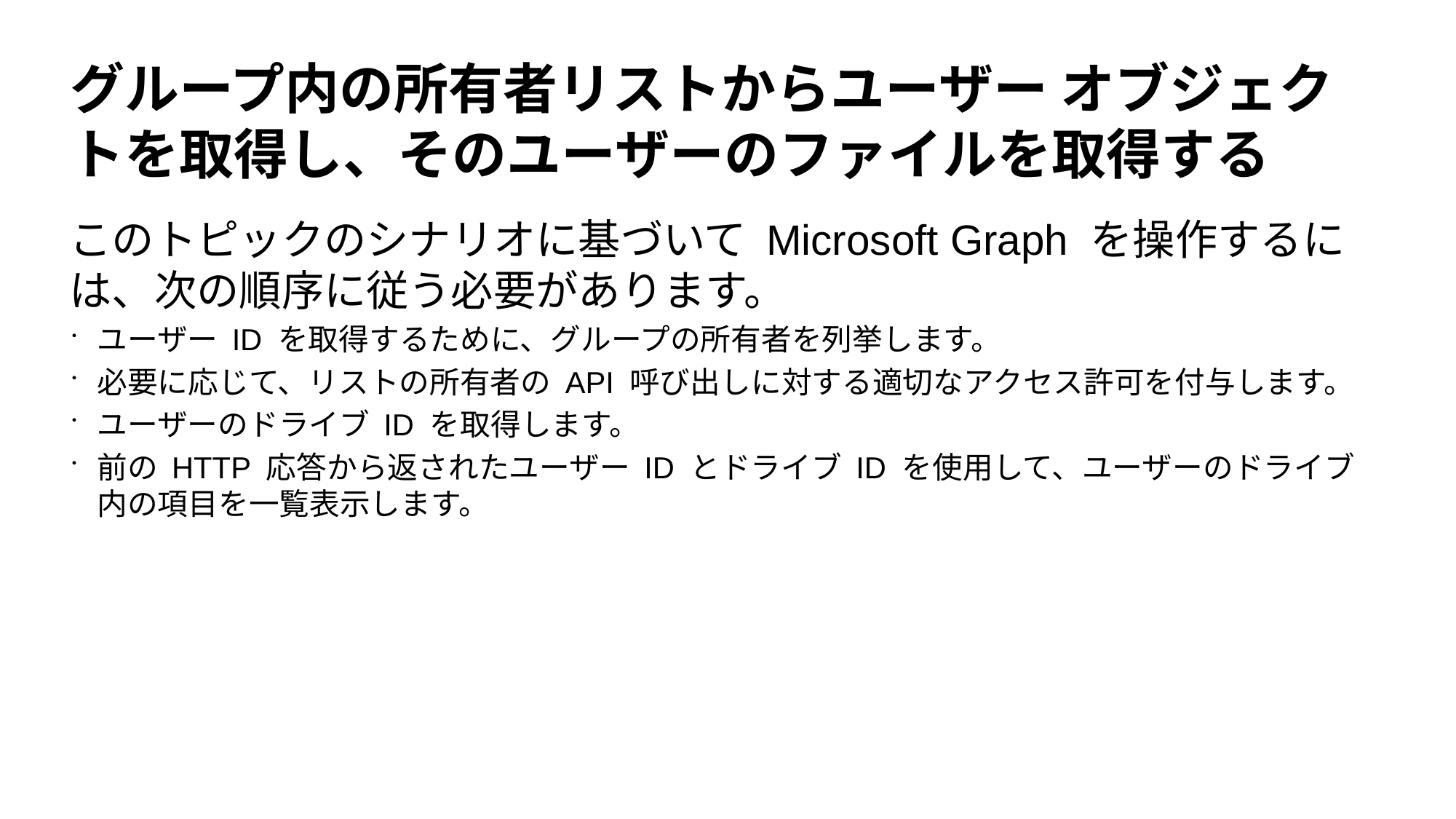

# グループ内の所有者リストからユーザー オブジェクトを取得し、そのユーザーのファイルを取得する
このトピックのシナリオに基づいて Microsoft Graph を操作するには、次の順序に従う必要があります。
ユーザー ID を取得するために、グループの所有者を列挙します。
必要に応じて、リストの所有者の API 呼び出しに対する適切なアクセス許可を付与します。
ユーザーのドライブ ID を取得します。
前の HTTP 応答から返されたユーザー ID とドライブ ID を使用して、ユーザーのドライブ内の項目を一覧表示します。